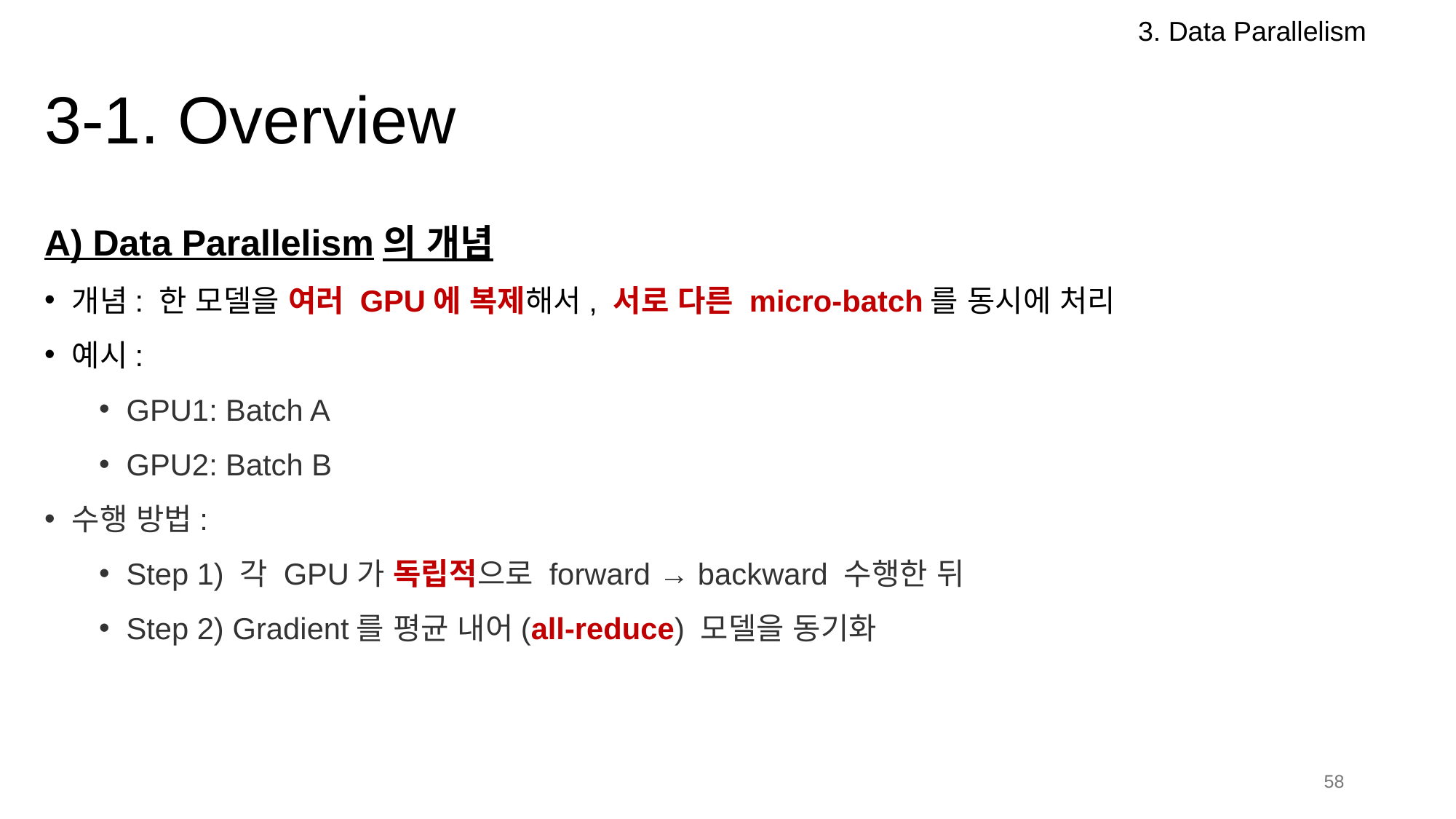

3. Data Parallelism
# 3-1. Overview
A) Data Parallelism의 개념
개념: 한 모델을 여러 GPU에 복제해서, 서로 다른 micro-batch를 동시에 처리
예시:
GPU1: Batch A
GPU2: Batch B
수행 방법:
Step 1) 각 GPU가 독립적으로 forward → backward 수행한 뒤
Step 2) Gradient를 평균 내어(all-reduce) 모델을 동기화

58